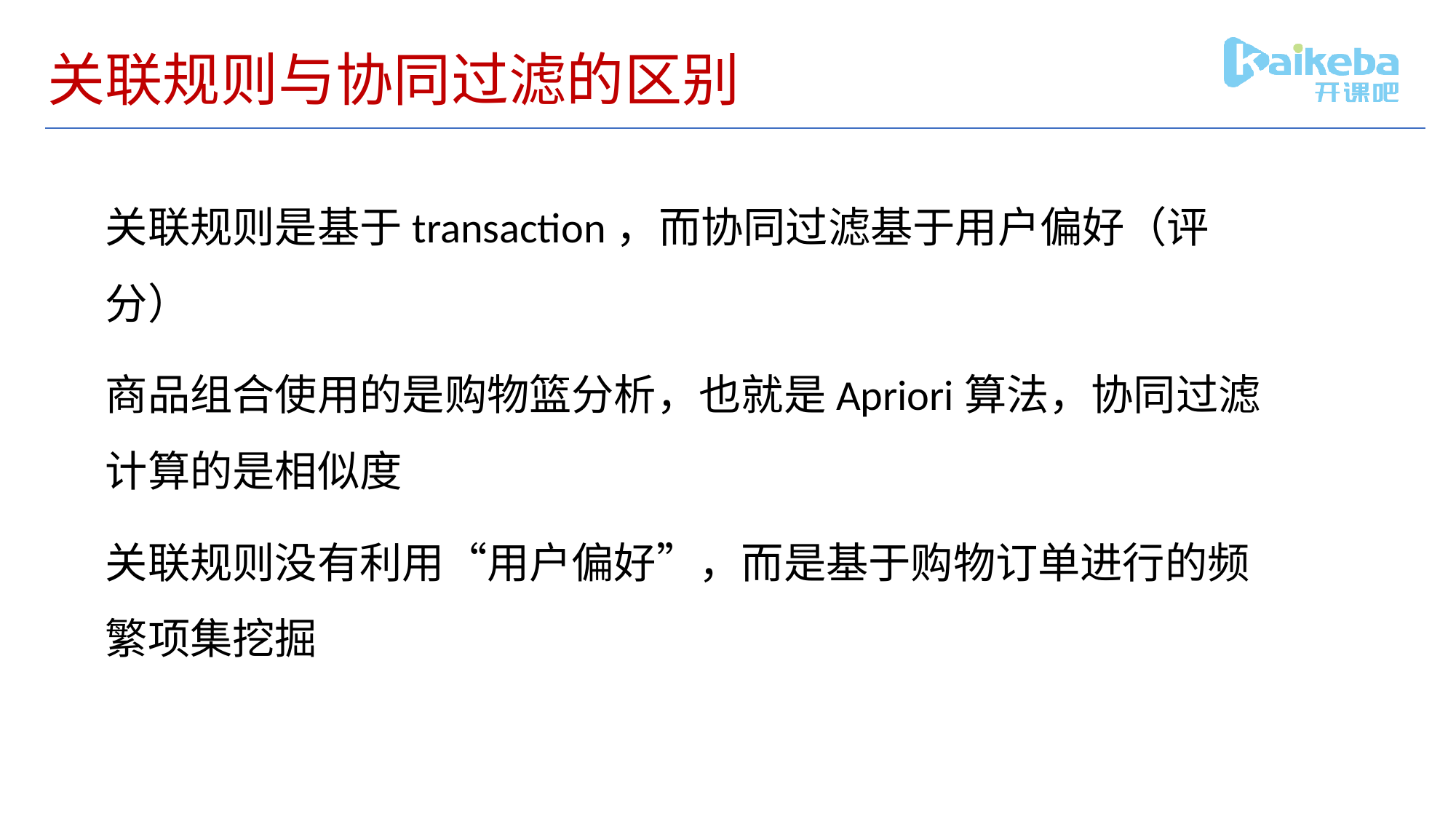

# 关联规则与协同过滤的区别
关联规则是基于transaction，而协同过滤基于用户偏好（评分）
商品组合使用的是购物篮分析，也就是Apriori算法，协同过滤计算的是相似度
关联规则没有利用“用户偏好”，而是基于购物订单进行的频繁项集挖掘